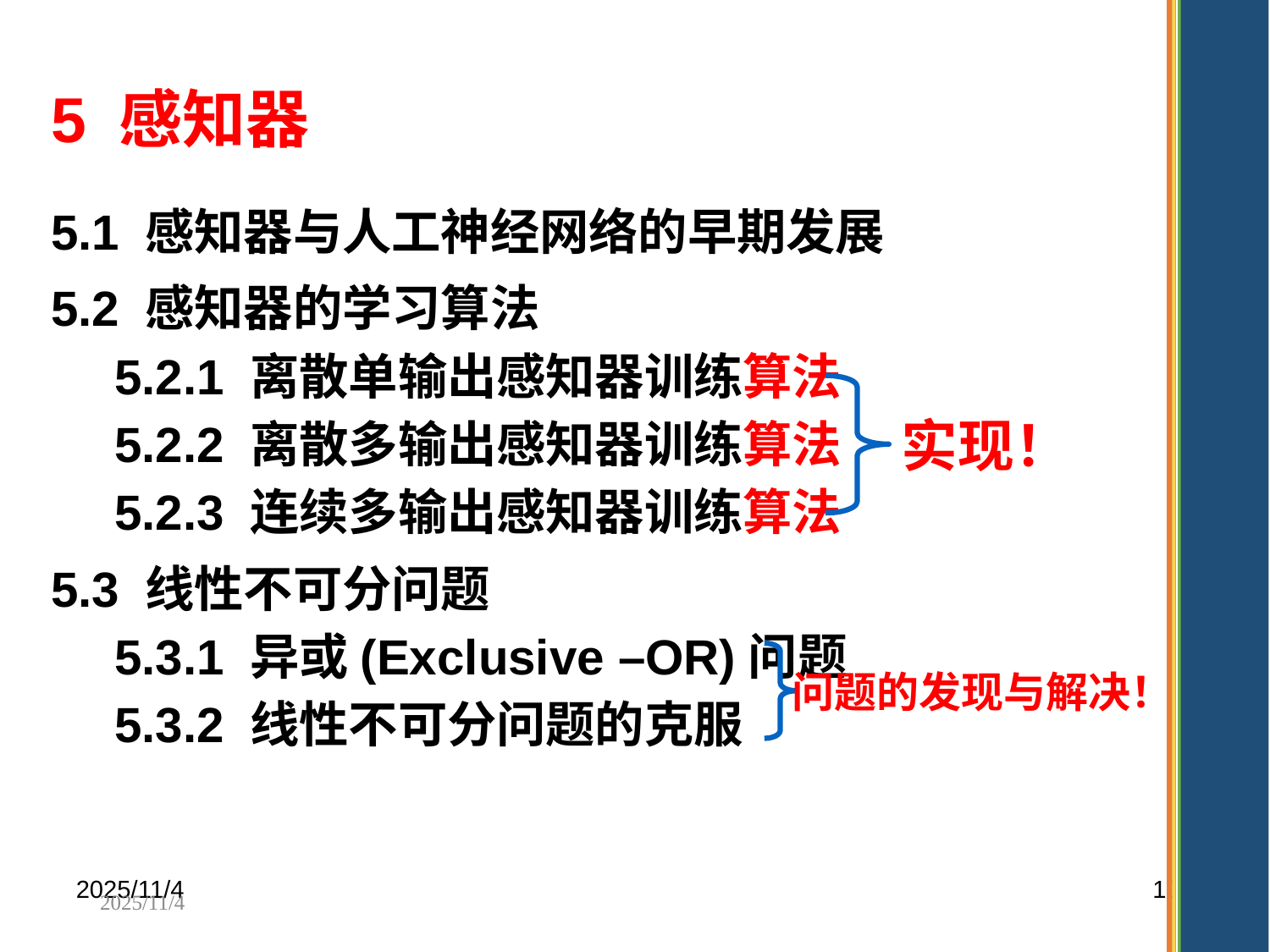

5 感知器
5.1 感知器与人工神经网络的早期发展
5.2 感知器的学习算法
5.2.1 离散单输出感知器训练算法
5.2.2 离散多输出感知器训练算法
5.2.3 连续多输出感知器训练算法
5.3 线性不可分问题
5.3.1 异或(Exclusive –OR)问题
5.3.2 线性不可分问题的克服

实现！

问题的发现与解决！
2025/11/4
108
2025/11/4